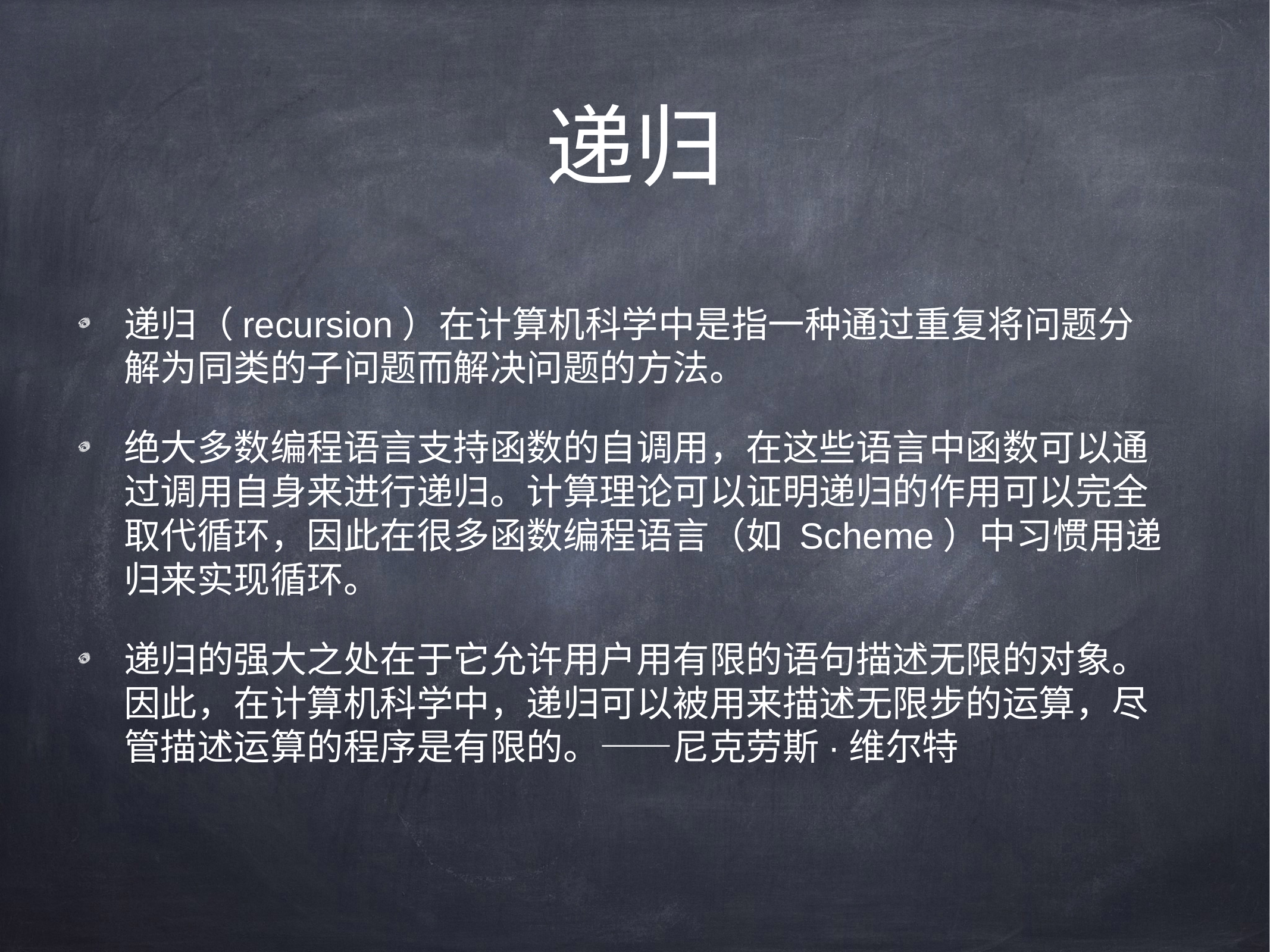

# 递归
递归（recursion）在计算机科学中是指一种通过重复将问题分解为同类的子问题而解决问题的方法。
绝大多数编程语言支持函数的自调用，在这些语言中函数可以通过调用自身来进行递归。计算理论可以证明递归的作用可以完全取代循环，因此在很多函数编程语言（如 Scheme）中习惯用递归来实现循环。
递归的强大之处在于它允许用户用有限的语句描述无限的对象。因此，在计算机科学中，递归可以被用来描述无限步的运算，尽管描述运算的程序是有限的。——尼克劳斯·维尔特